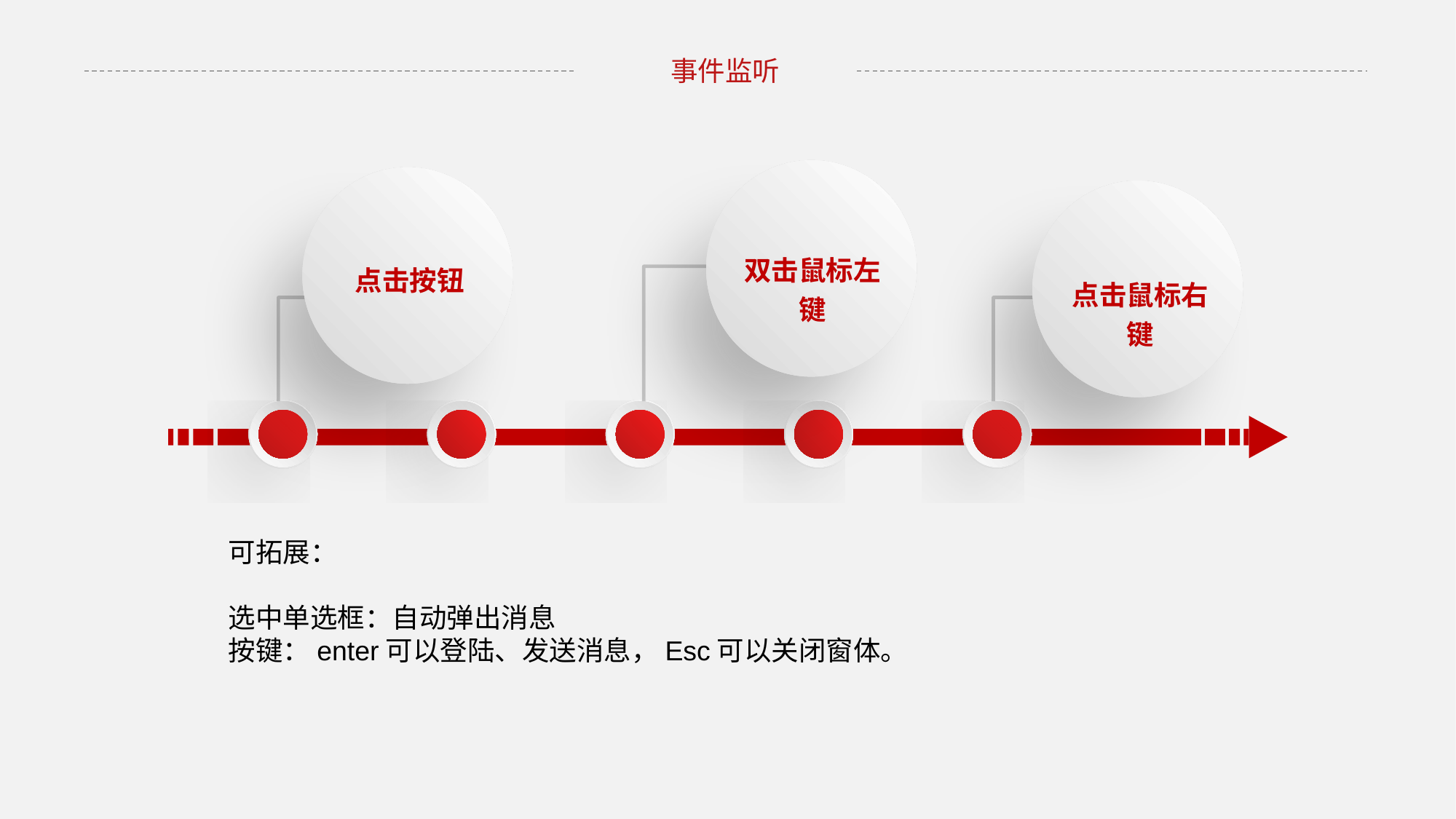

事件监听

点击按钮

双击鼠标左键
点击鼠标右键

可拓展：

选中单选框：自动弹出消息
按键：enter可以登陆、发送消息，Esc可以关闭窗体。